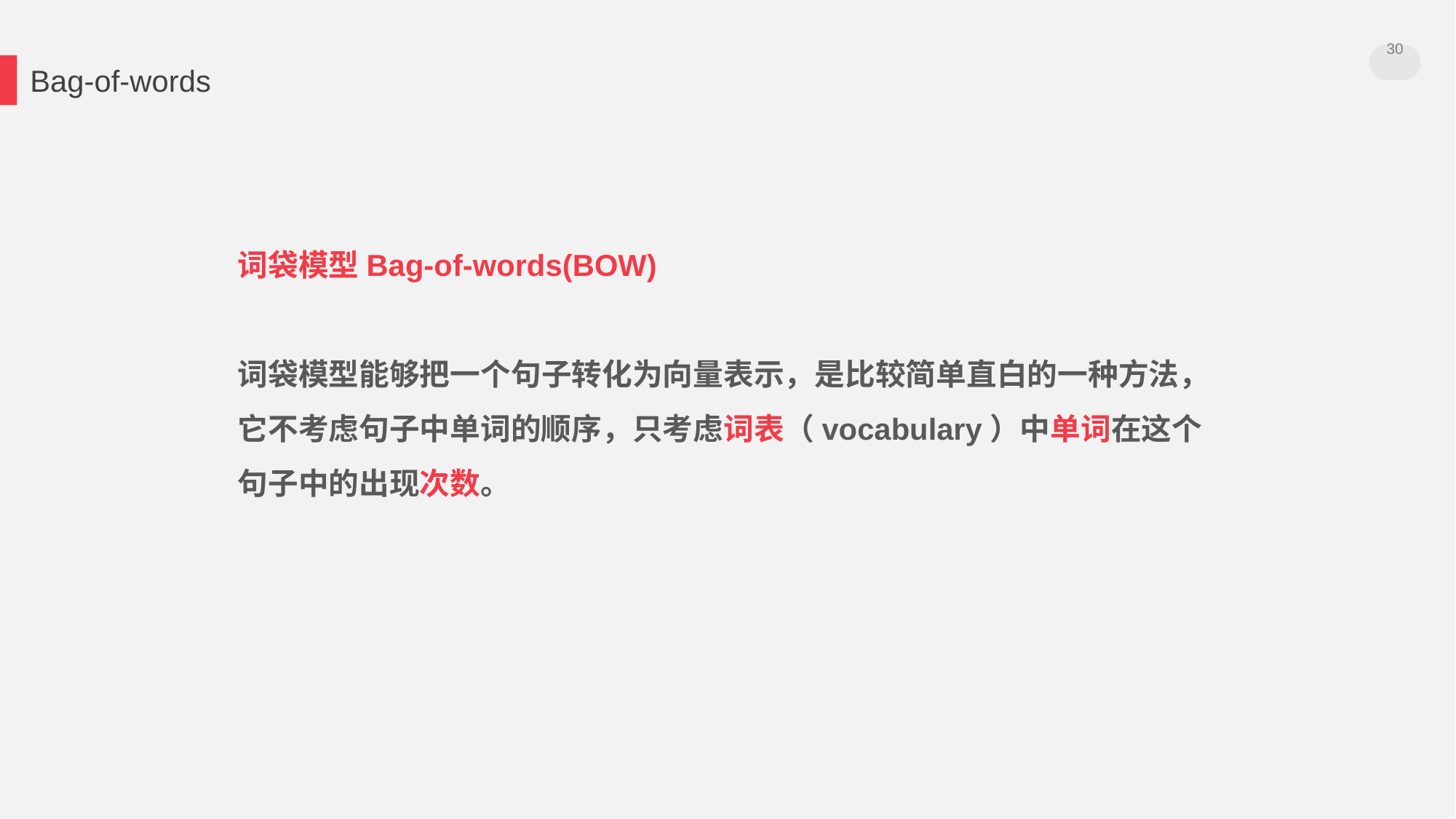

30
Bag-of-words
词袋模型Bag-of-words(BOW)

词袋模型能够把一个句子转化为向量表示，是比较简单直白的一种方法，它不考虑句子中单词的顺序，只考虑词表（vocabulary）中单词在这个句子中的出现次数。